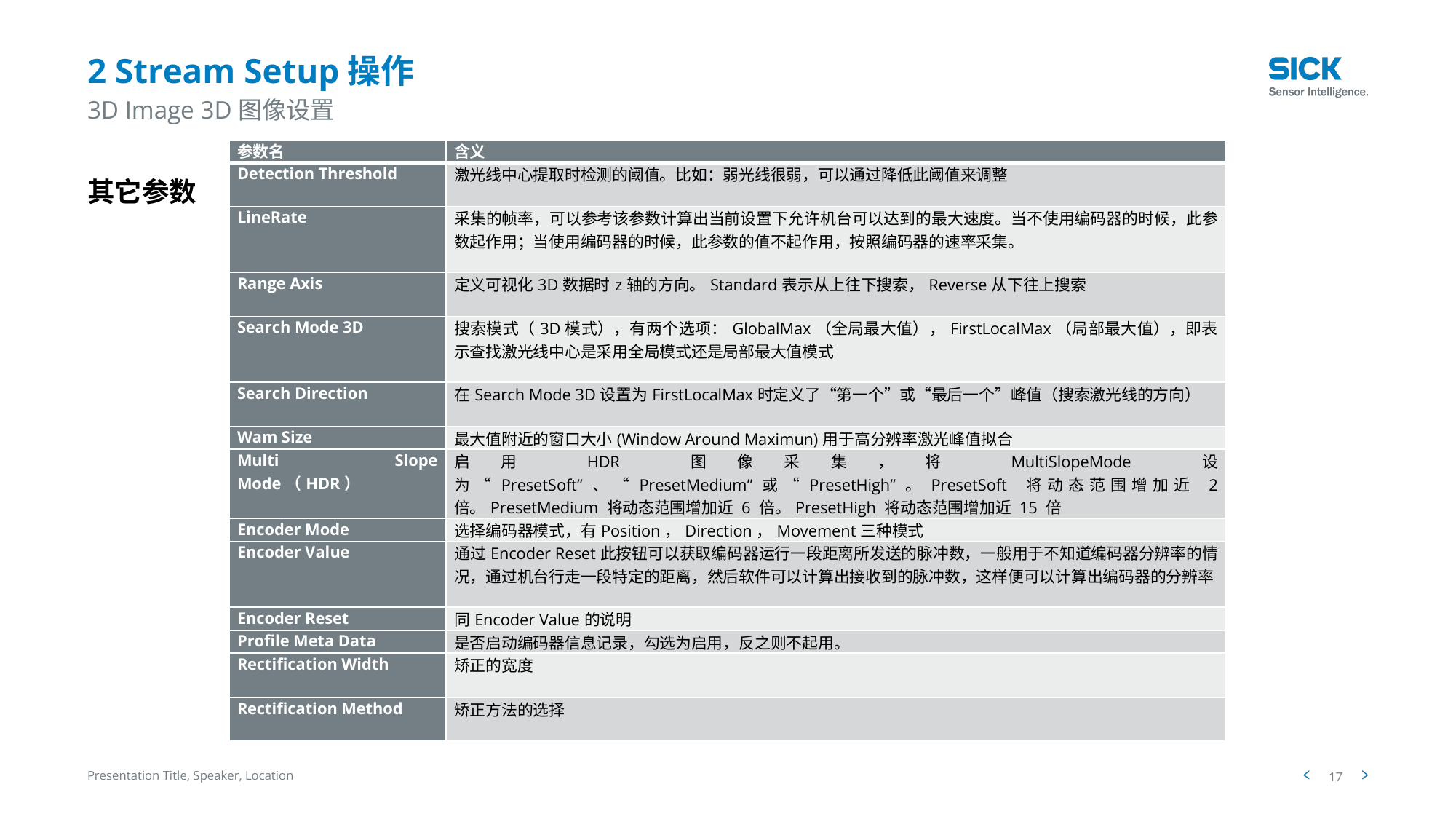

# 2 Stream Setup操作
3D Image 3D图像设置
| 参数名 | 含义 |
| --- | --- |
| Detection Threshold | 激光线中心提取时检测的阈值。比如：弱光线很弱，可以通过降低此阈值来调整 |
| LineRate | 采集的帧率，可以参考该参数计算出当前设置下允许机台可以达到的最大速度。当不使用编码器的时候，此参数起作用；当使用编码器的时候，此参数的值不起作用，按照编码器的速率采集。 |
| Range Axis | 定义可视化3D数据时z轴的方向。Standard表示从上往下搜索，Reverse从下往上搜索 |
| Search Mode 3D | 搜索模式（3D模式），有两个选项：GlobalMax（全局最大值），FirstLocalMax（局部最大值），即表示查找激光线中心是采用全局模式还是局部最大值模式 |
| Search Direction | 在Search Mode 3D设置为FirstLocalMax时定义了“第一个”或“最后一个”峰值（搜索激光线的方向） |
| Wam Size | 最大值附近的窗口大小(Window Around Maximun)用于高分辨率激光峰值拟合 |
| Multi Slope Mode（HDR） | 启用 HDR 图像采集，将 MultiSlopeMode 设为“PresetSoft”、“PresetMedium”或“PresetHigh”。PresetSoft 将动态范围增加近 2 倍。PresetMedium 将动态范围增加近 6 倍。PresetHigh 将动态范围增加近 15 倍 |
| Encoder Mode | 选择编码器模式，有Position，Direction，Movement三种模式 |
| Encoder Value | 通过Encoder Reset此按钮可以获取编码器运行一段距离所发送的脉冲数，一般用于不知道编码器分辨率的情况，通过机台行走一段特定的距离，然后软件可以计算出接收到的脉冲数，这样便可以计算出编码器的分辨率 |
| Encoder Reset | 同Encoder Value的说明 |
| Profile Meta Data | 是否启动编码器信息记录，勾选为启用，反之则不起用。 |
| Rectification Width | 矫正的宽度 |
| Rectification Method | 矫正方法的选择 |
其它参数

Presentation Title, Speaker, Location
17